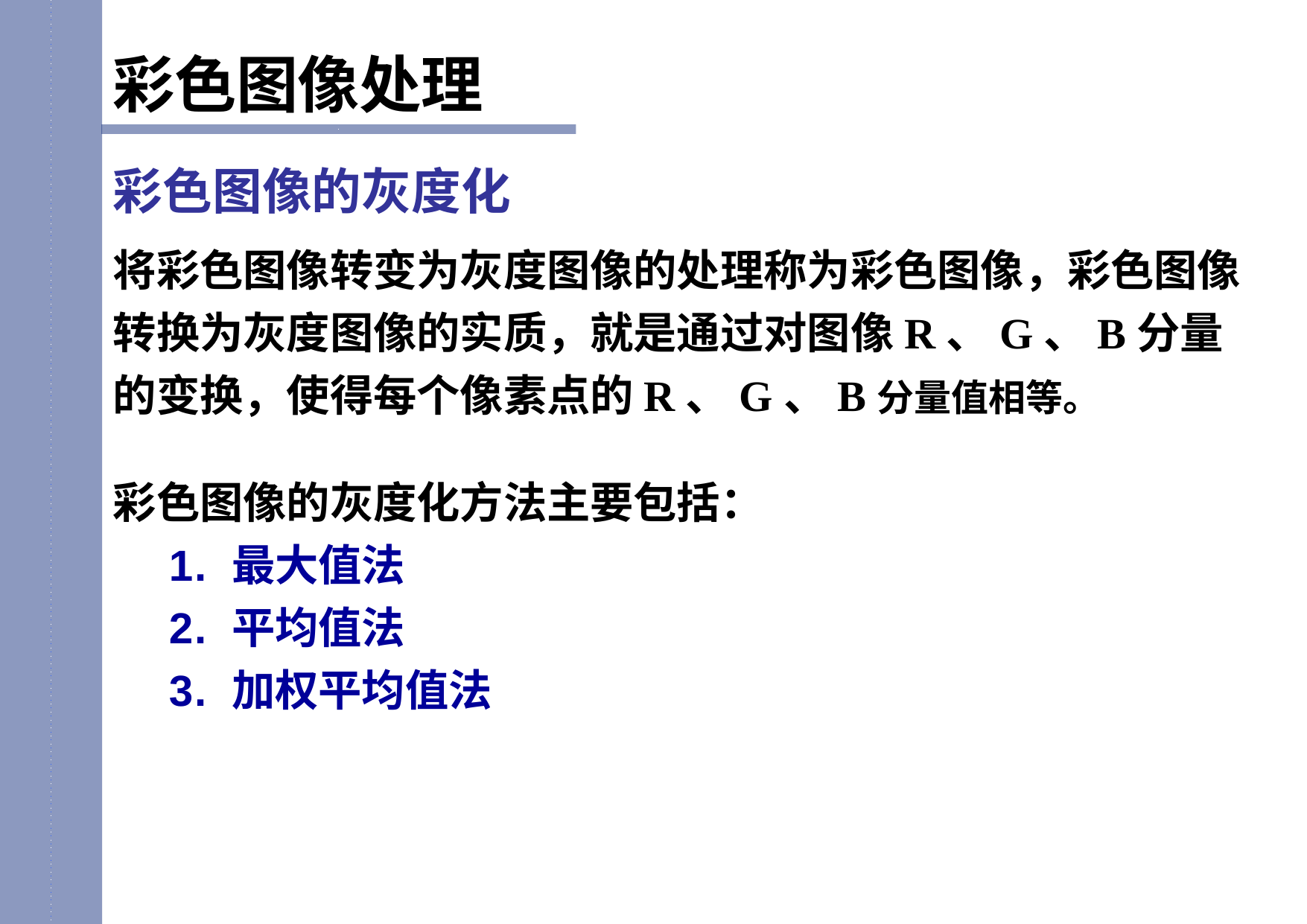

彩色图像处理
彩色图像的灰度化
将彩色图像转变为灰度图像的处理称为彩色图像，彩色图像转换为灰度图像的实质，就是通过对图像R、G、B分量的变换，使得每个像素点的R、G、B分量值相等。

彩色图像的灰度化方法主要包括：
最大值法
平均值法
加权平均值法